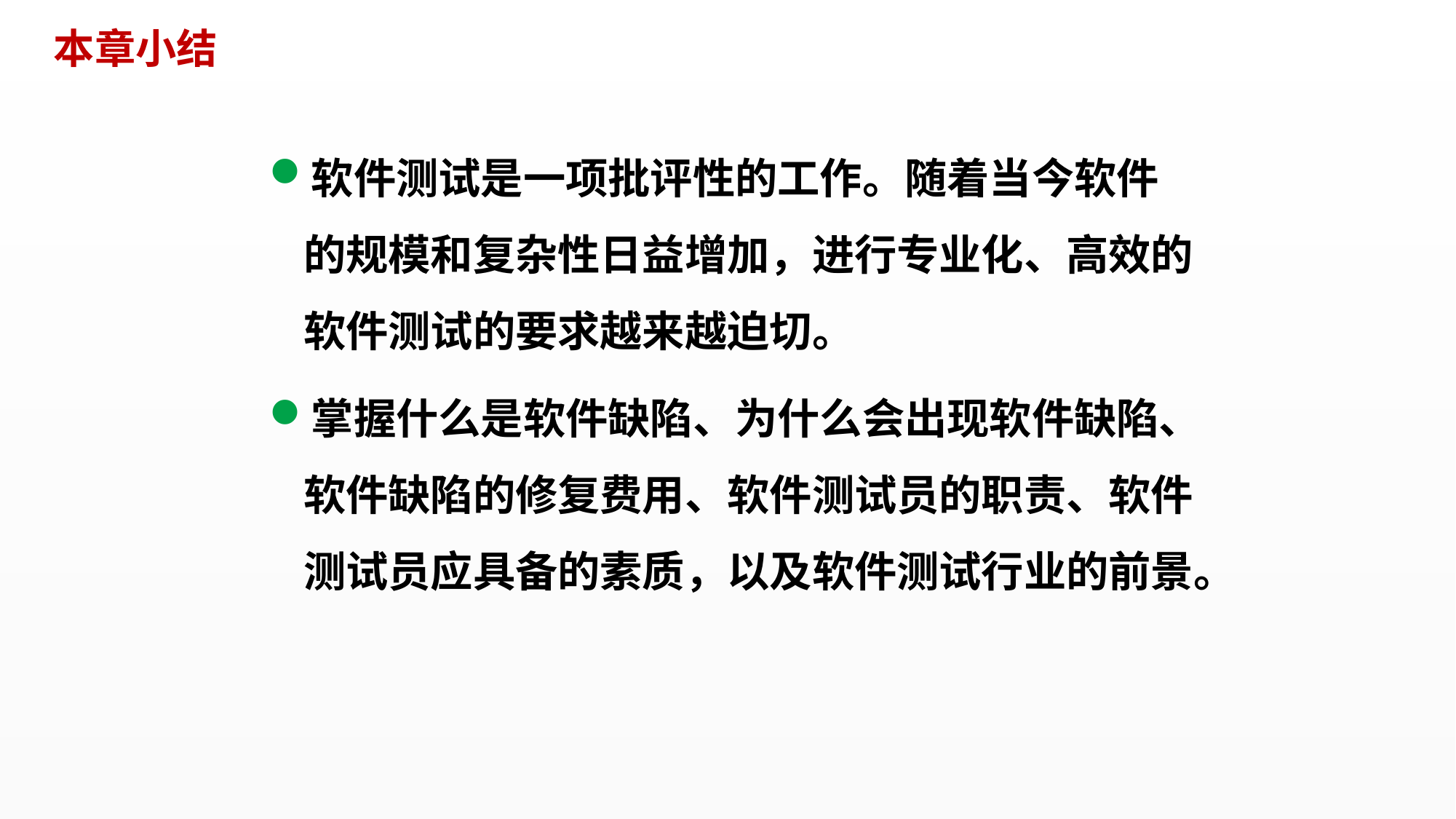

# 本章小结
软件测试是一项批评性的工作。随着当今软件的规模和复杂性日益增加，进行专业化、高效的软件测试的要求越来越迫切。
掌握什么是软件缺陷、为什么会出现软件缺陷、软件缺陷的修复费用、软件测试员的职责、软件测试员应具备的素质，以及软件测试行业的前景。